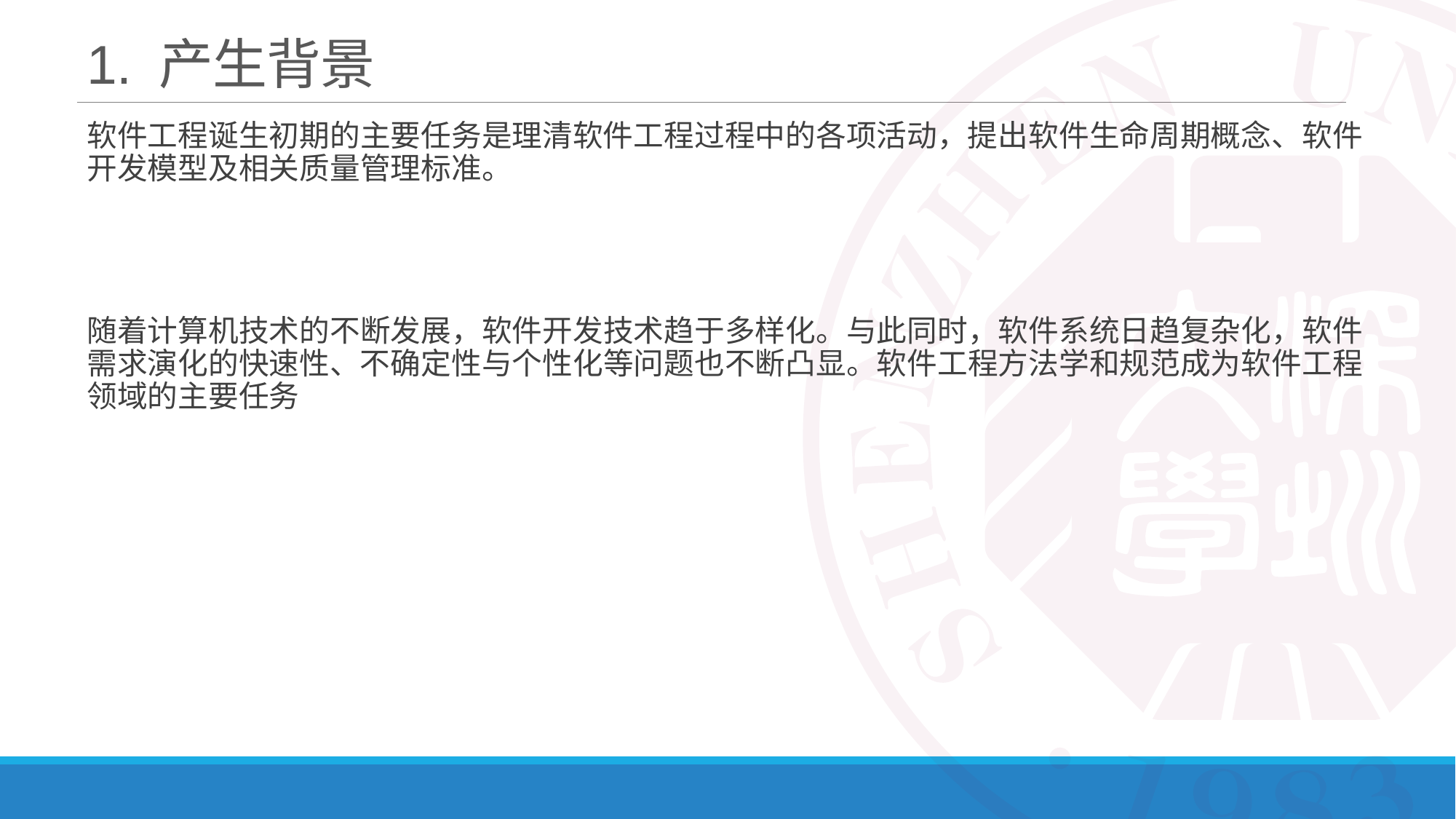

# 1. 产生背景
软件工程诞生初期的主要任务是理清软件工程过程中的各项活动，提出软件生命周期概念、软件开发模型及相关质量管理标准。

随着计算机技术的不断发展，软件开发技术趋于多样化。与此同时，软件系统日趋复杂化，软件需求演化的快速性、不确定性与个性化等问题也不断凸显。软件工程方法学和规范成为软件工程领域的主要任务